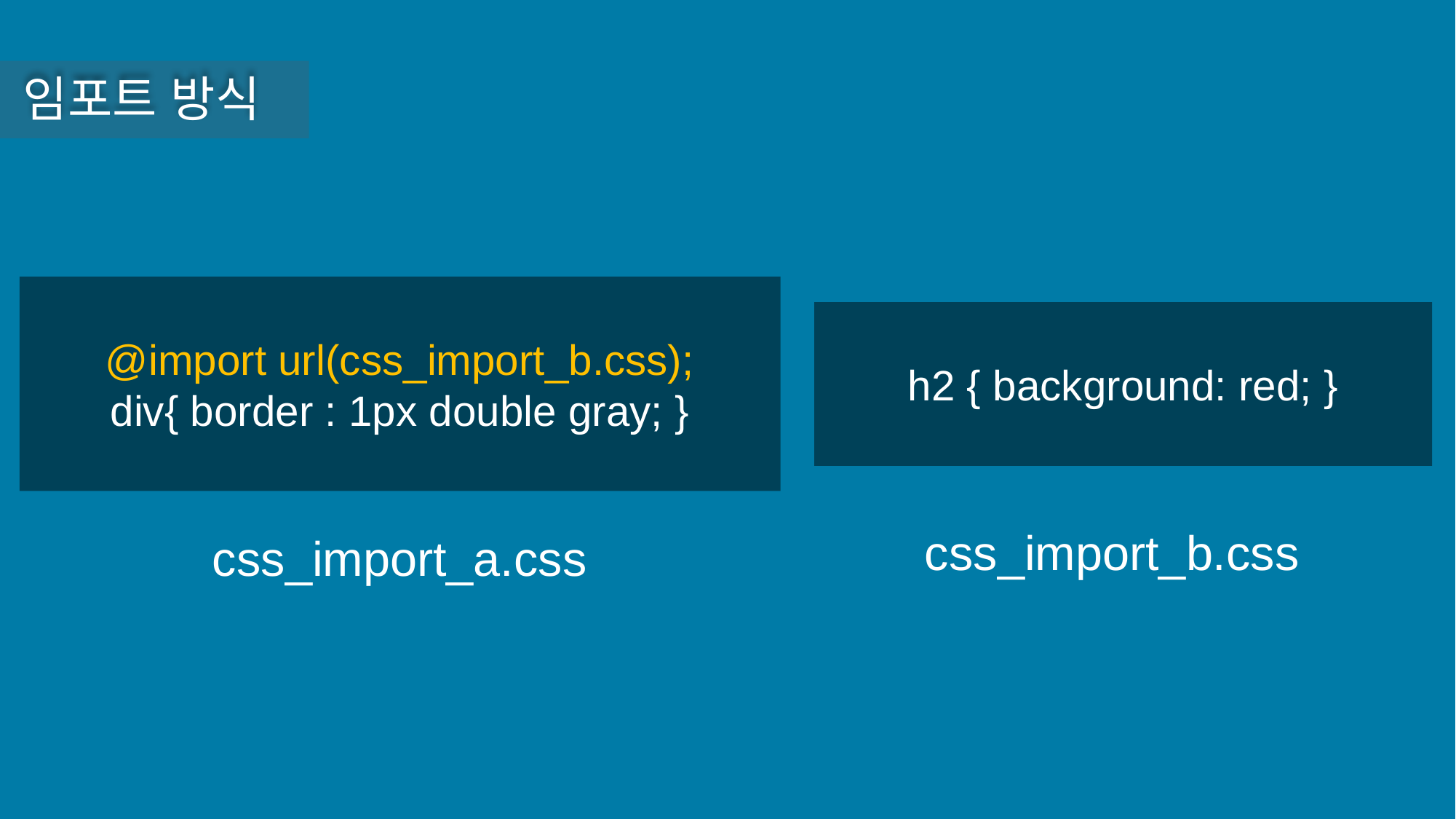

임포트 방식

@import url(css_import_b.css);
div{ border : 1px double gray; }

h2 { background: red; }

css_import_b.css
css_import_a.css